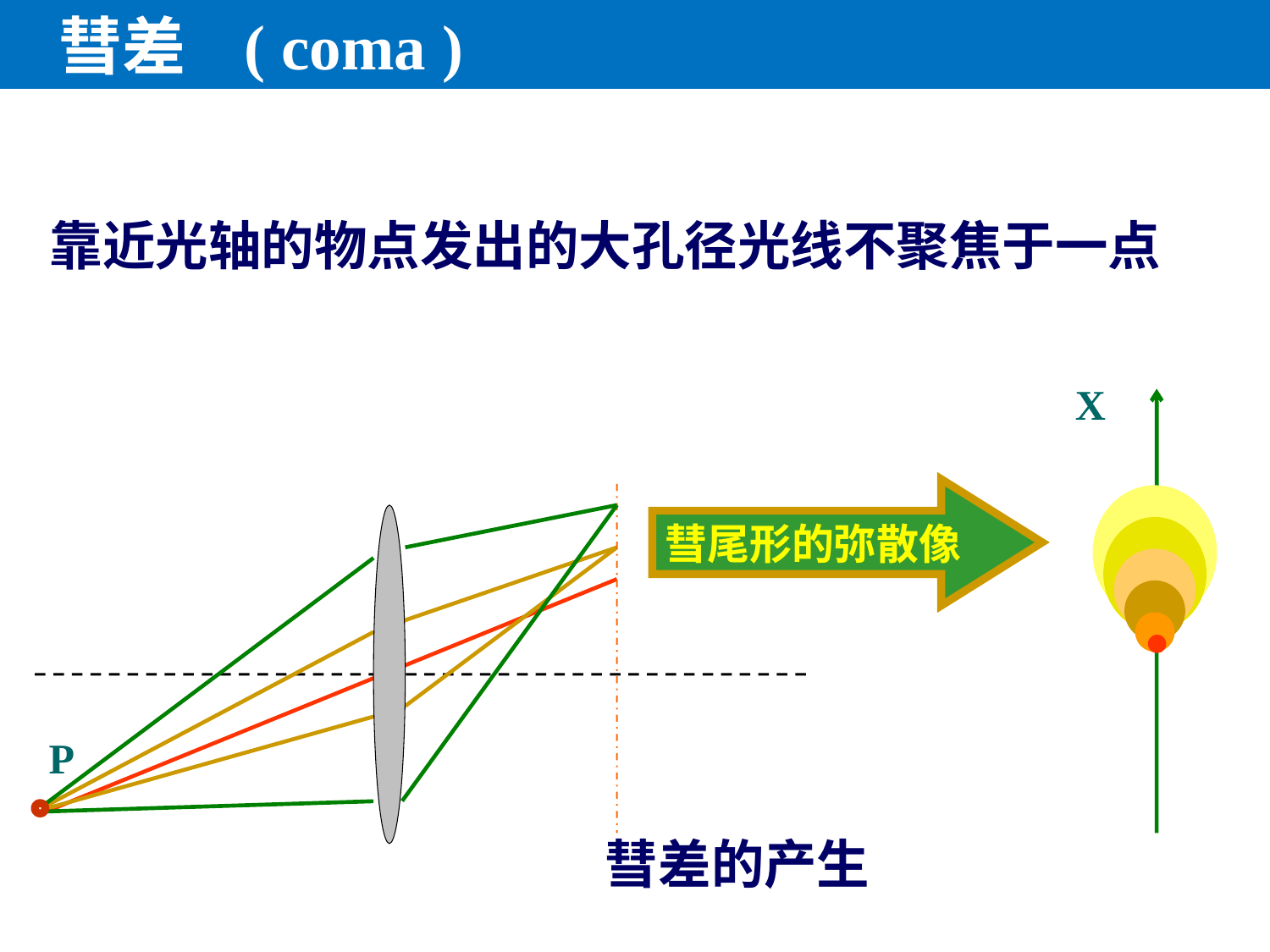

彗差   ( coma )
靠近光轴的物点发出的大孔径光线不聚焦于一点
X

彗尾形的弥散像

P

彗差的产生